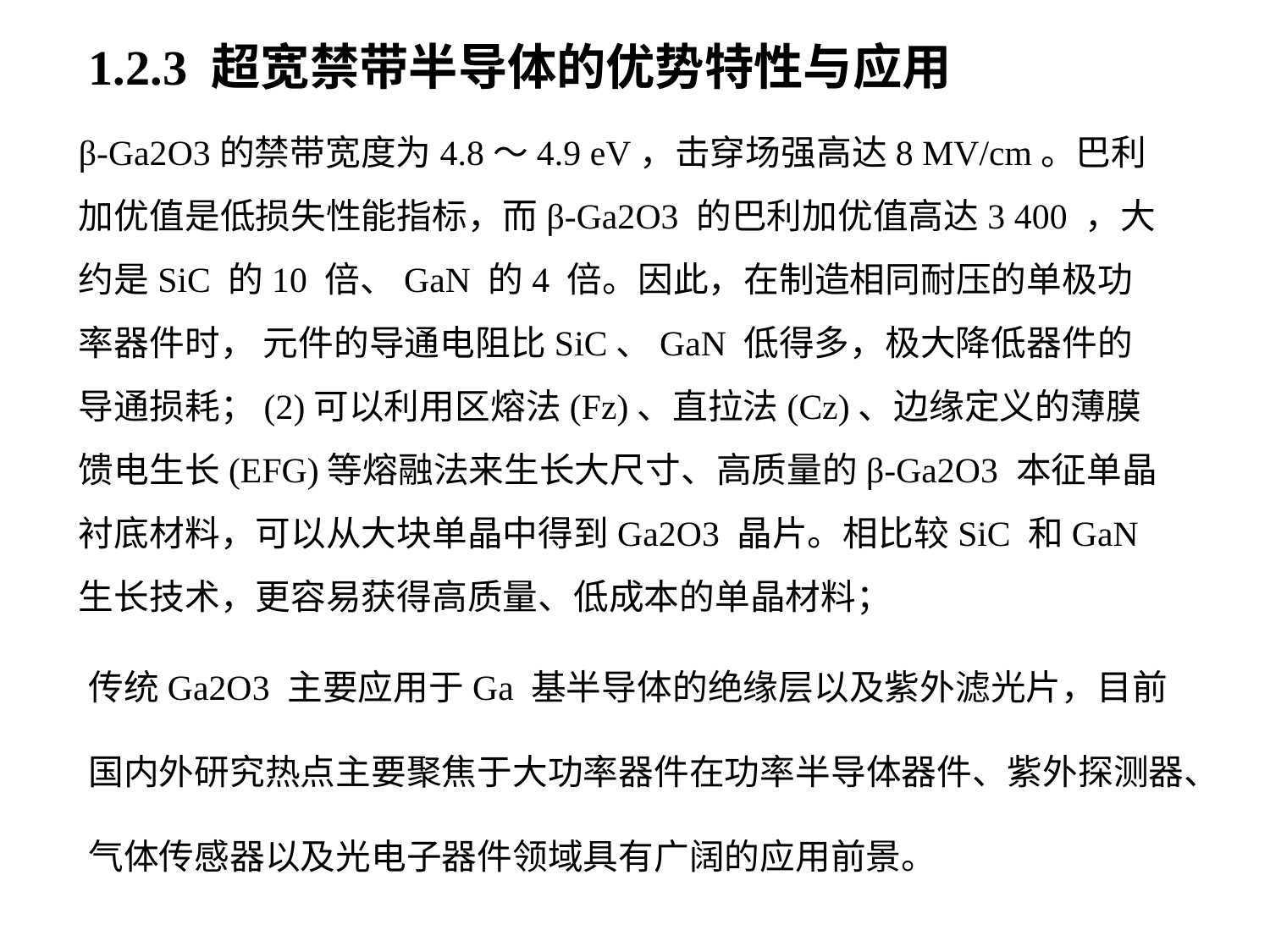

1.2.3 超宽禁带半导体的优势特性与应用
β-Ga2O3的禁带宽度为4.8～4.9 eV，击穿场强高达8 MV/cm。巴利加优值是低损失性能指标，而β-Ga2O3 的巴利加优值高达3 400 ，大约是SiC 的10 倍、GaN 的4 倍。因此，在制造相同耐压的单极功率器件时， 元件的导通电阻比SiC、GaN 低得多，极大降低器件的导通损耗；(2)可以利用区熔法(Fz)、直拉法(Cz)、边缘定义的薄膜馈电生长(EFG)等熔融法来生长大尺寸、高质量的β-Ga2O3 本征单晶衬底材料，可以从大块单晶中得到Ga2O3 晶片。相比较SiC 和GaN 生长技术，更容易获得高质量、低成本的单晶材料；
传统Ga2O3 主要应用于Ga 基半导体的绝缘层以及紫外滤光片，目前国内外研究热点主要聚焦于大功率器件在功率半导体器件、紫外探测器、气体传感器以及光电子器件领域具有广阔的应用前景。
14